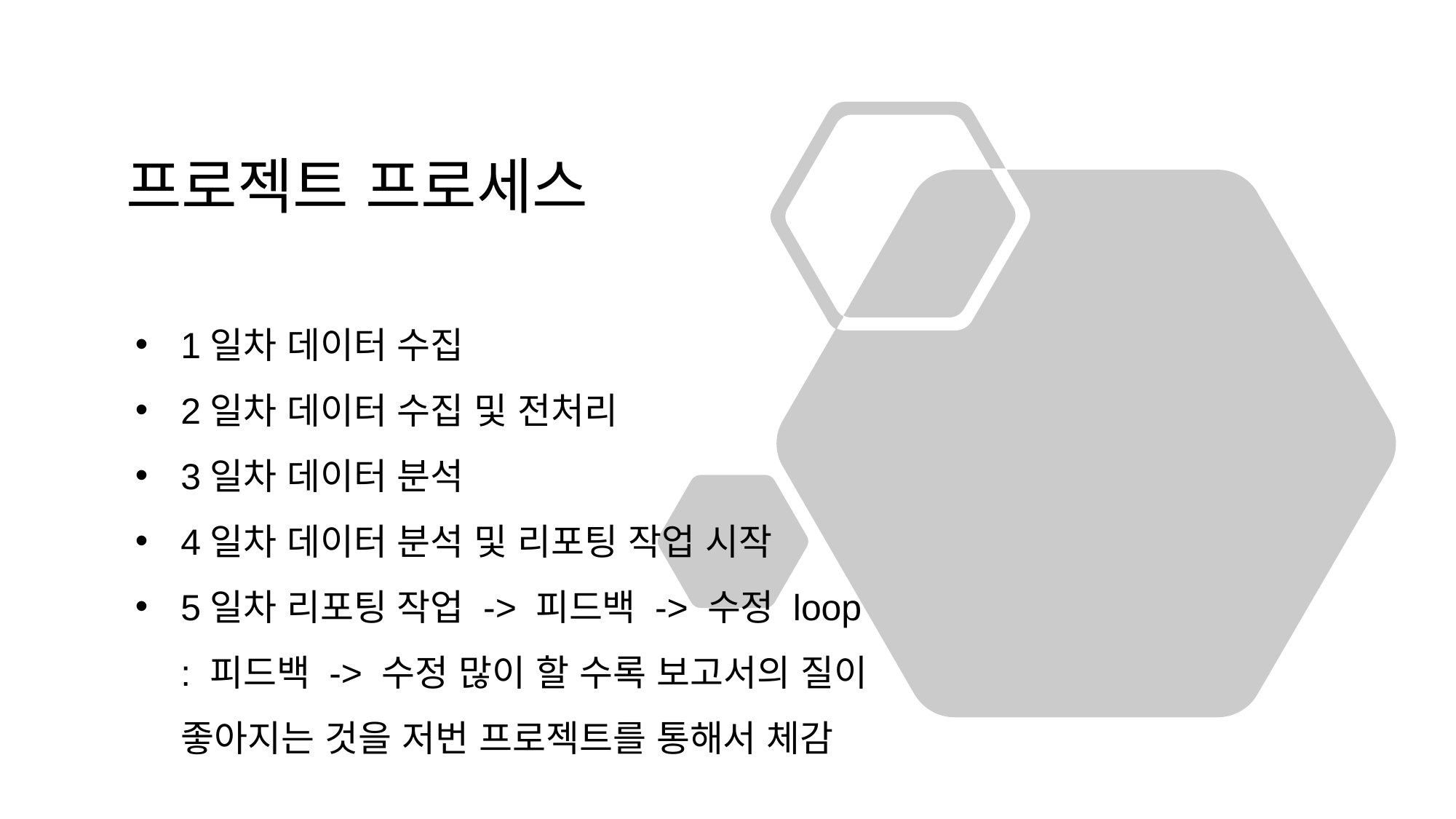

# 프로젝트 프로세스

1일차 데이터 수집
2일차 데이터 수집 및 전처리
3일차 데이터 분석
4일차 데이터 분석 및 리포팅 작업 시작
5일차 리포팅 작업 -> 피드백 -> 수정 loop
: 피드백 -> 수정 많이 할 수록 보고서의 질이 좋아지는 것을 저번 프로젝트를 통해서 체감